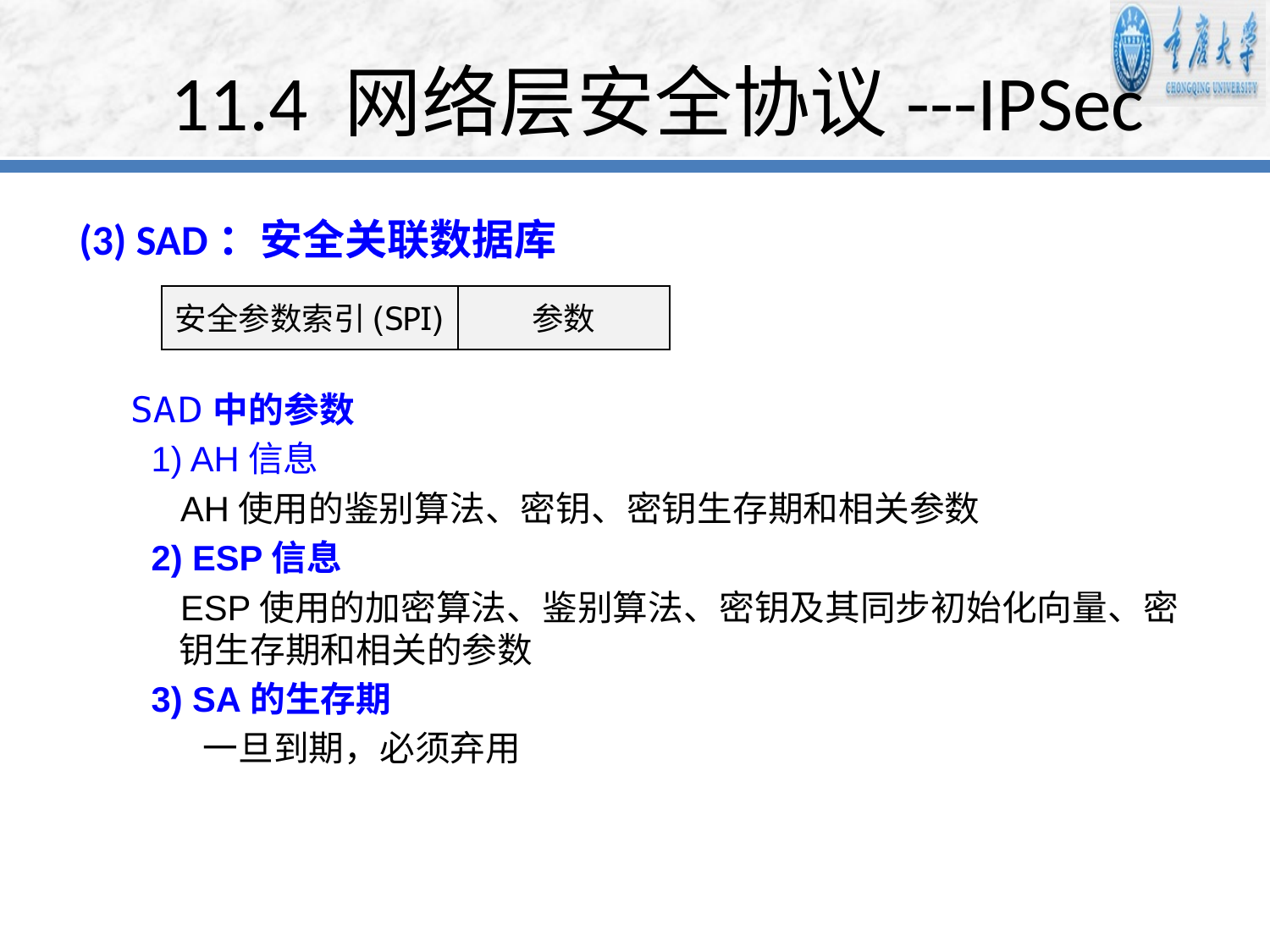

# 11.4 网络层安全协议---IPSec
(3) SAD：安全关联数据库
安全参数索引(SPI)
参数
SAD中的参数
  1) AH信息
     AH使用的鉴别算法、密钥、密钥生存期和相关参数
  2) ESP信息
     ESP使用的加密算法、鉴别算法、密钥及其同步初始化向量、密钥生存期和相关的参数
  3) SA的生存期
        一旦到期，必须弃用